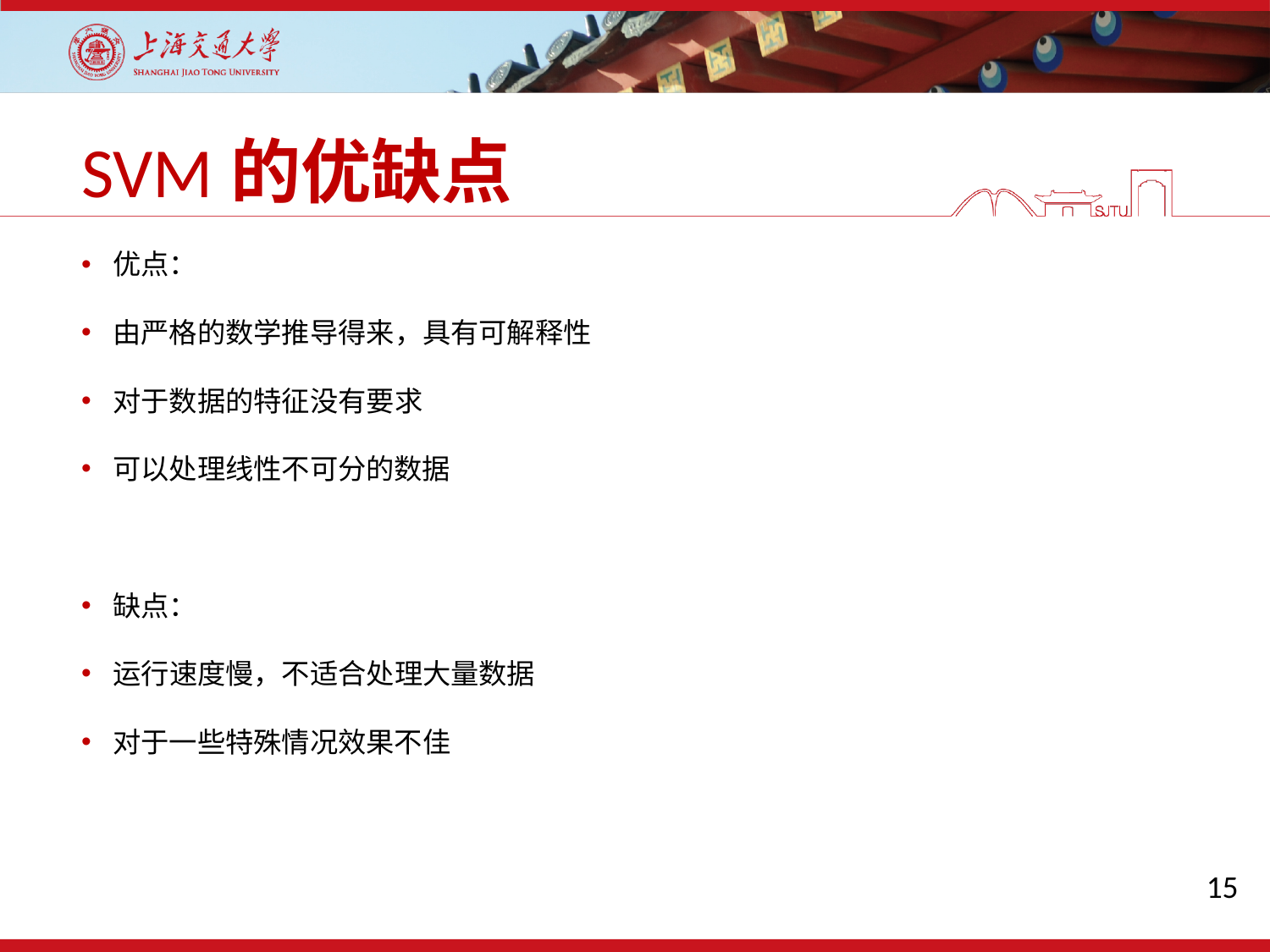

# SVM的优缺点
优点：
由严格的数学推导得来，具有可解释性
对于数据的特征没有要求
可以处理线性不可分的数据

缺点：
运行速度慢，不适合处理大量数据
对于一些特殊情况效果不佳
15